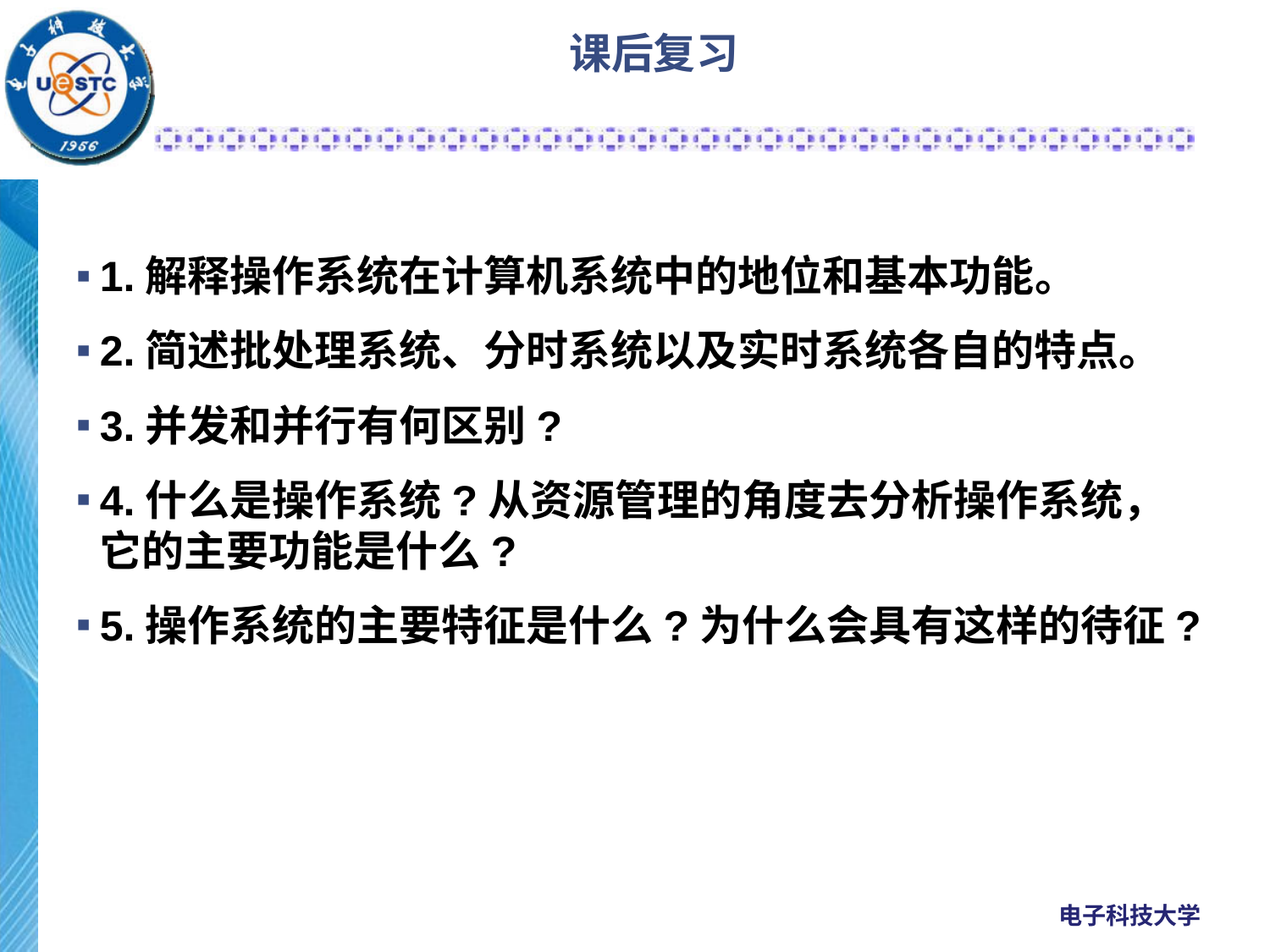

# 课后复习
1.解释操作系统在计算机系统中的地位和基本功能。
2.简述批处理系统、分时系统以及实时系统各自的特点。
3.并发和并行有何区别?
4.什么是操作系统?从资源管理的角度去分析操作系统，它的主要功能是什么?
5.操作系统的主要特征是什么?为什么会具有这样的待征?